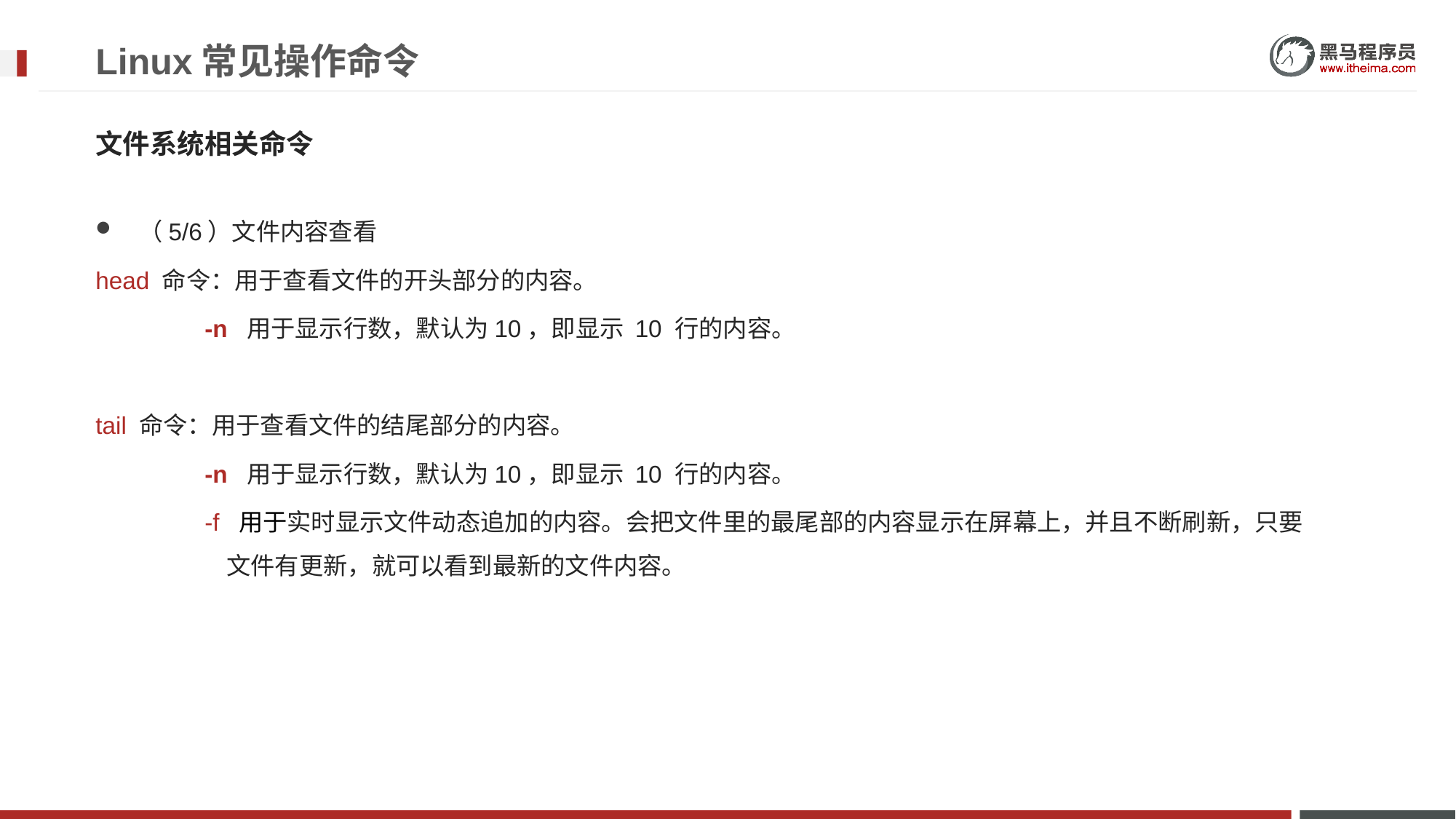

# Linux常见操作命令
文件系统相关命令
（5/6）文件内容查看
head 命令：用于查看文件的开头部分的内容。
	-n  用于显示行数，默认为10，即显示 10 行的内容。

tail 命令：用于查看文件的结尾部分的内容。
	-n  用于显示行数，默认为10，即显示 10 行的内容。
	-f  用于实时显示文件动态追加的内容。会把文件里的最尾部的内容显示在屏幕上，并且不断刷新，只要 	    文件有更新，就可以看到最新的文件内容。